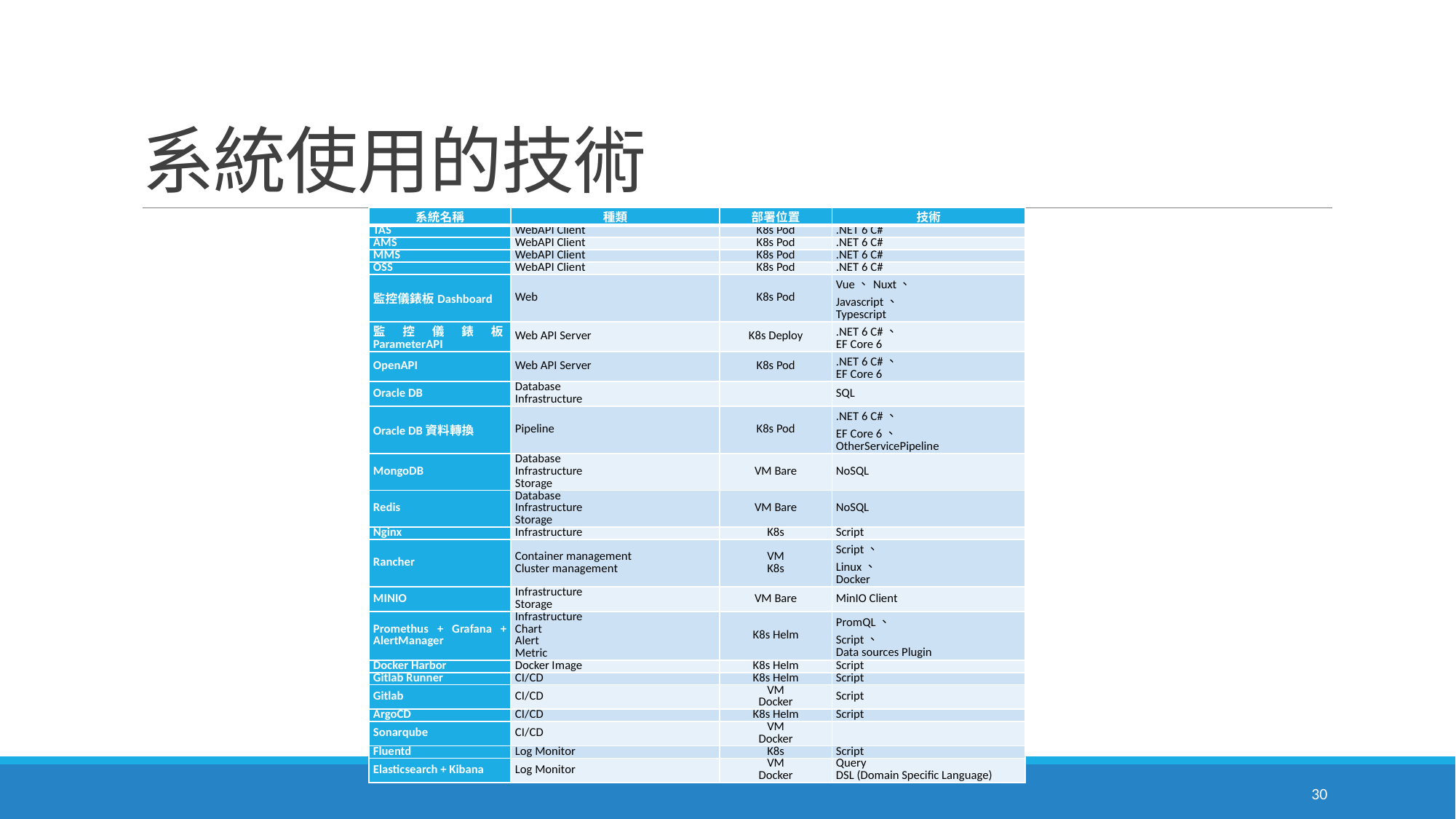

# 系統使用的技術
| 系統名稱 | 種類 | 部署位置 | 技術 |
| --- | --- | --- | --- |
| TAS | WebAPI Client | K8s Pod | .NET 6 C# |
| AMS | WebAPI Client | K8s Pod | .NET 6 C# |
| MMS | WebAPI Client | K8s Pod | .NET 6 C# |
| OSS | WebAPI Client | K8s Pod | .NET 6 C# |
| 監控儀錶板Dashboard | Web | K8s Pod | Vue、Nuxt、 Javascript、 Typescript |
| 監控儀錶板ParameterAPI | Web API Server | K8s Deploy | .NET 6 C#、 EF Core 6 |
| OpenAPI | Web API Server | K8s Pod | .NET 6 C#、 EF Core 6 |
| Oracle DB | Database Infrastructure |  | SQL |
| Oracle DB資料轉換 | Pipeline | K8s Pod | .NET 6 C#、 EF Core 6、 OtherServicePipeline |
| MongoDB | Database Infrastructure Storage | VM Bare | NoSQL |
| Redis | Database Infrastructure Storage | VM Bare | NoSQL |
| Nginx | Infrastructure | K8s | Script |
| Rancher | Container management Cluster management | VM K8s | Script、 Linux、 Docker |
| MINIO | Infrastructure Storage | VM Bare | MinIO Client |
| Promethus + Grafana + AlertManager | Infrastructure Chart Alert Metric | K8s Helm | PromQL、 Script、 Data sources Plugin |
| Docker Harbor | Docker Image | K8s Helm | Script |
| Gitlab Runner | CI/CD | K8s Helm | Script |
| Gitlab | CI/CD | VM Docker | Script |
| ArgoCD | CI/CD | K8s Helm | Script |
| Sonarqube | CI/CD | VM Docker |  |
| Fluentd | Log Monitor | K8s | Script |
| Elasticsearch + Kibana | Log Monitor | VM Docker | Query DSL (Domain Specific Language) |
30